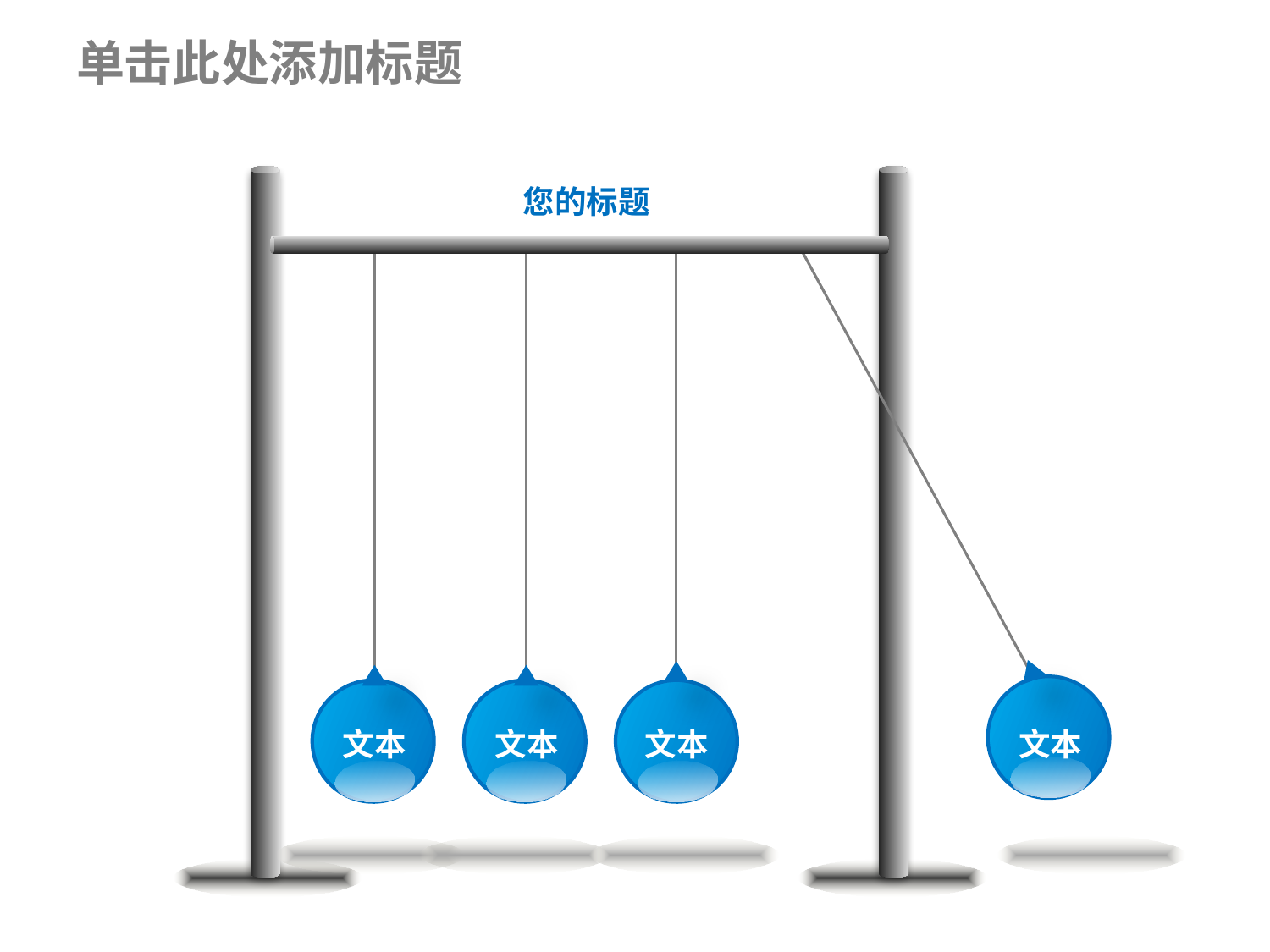

# 单击此处添加标题

您的标题

文本
文本
文本
文本